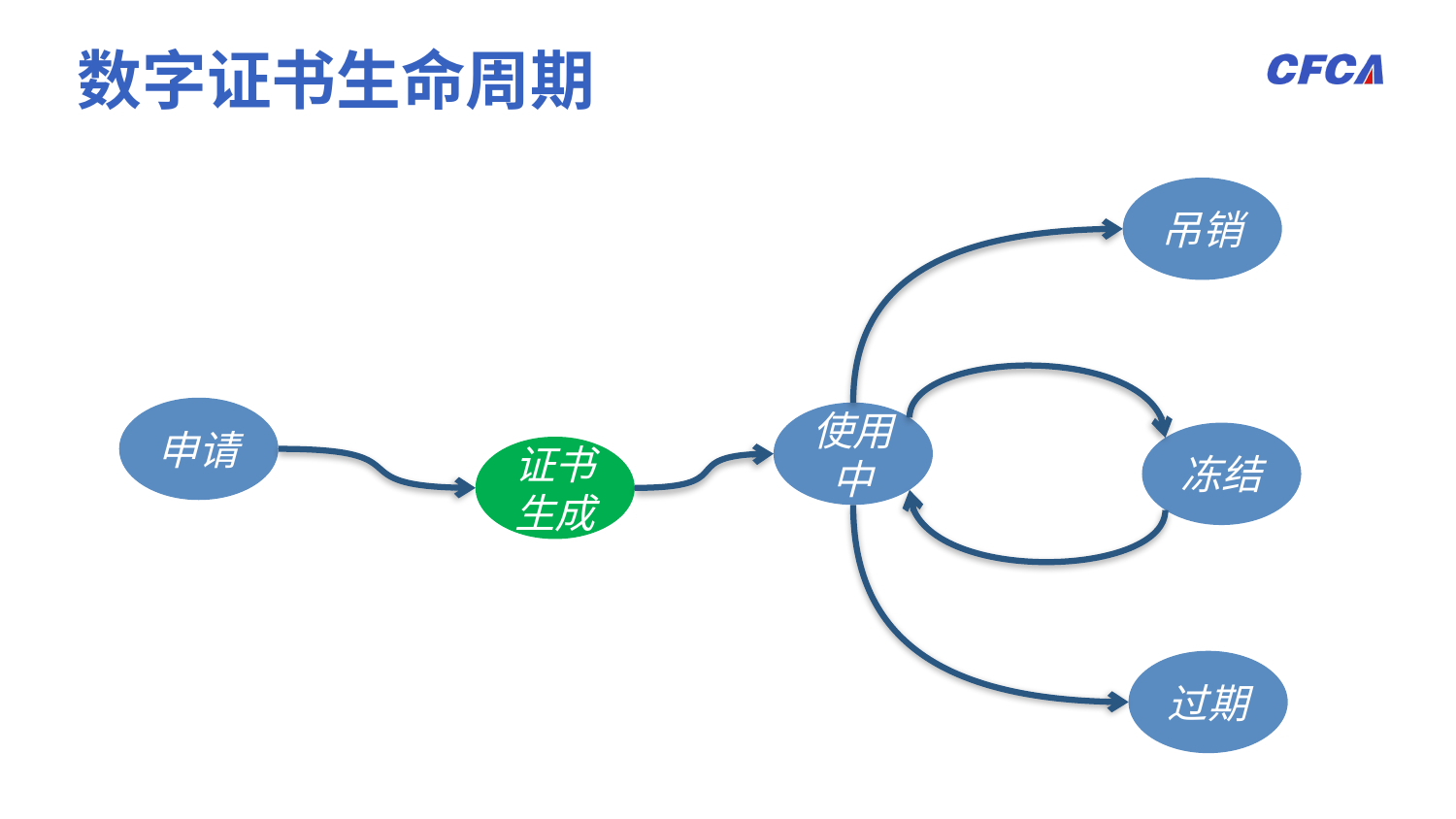

数字证书生命周期
吊销
申请
使用中
冻结
证书生成
过期